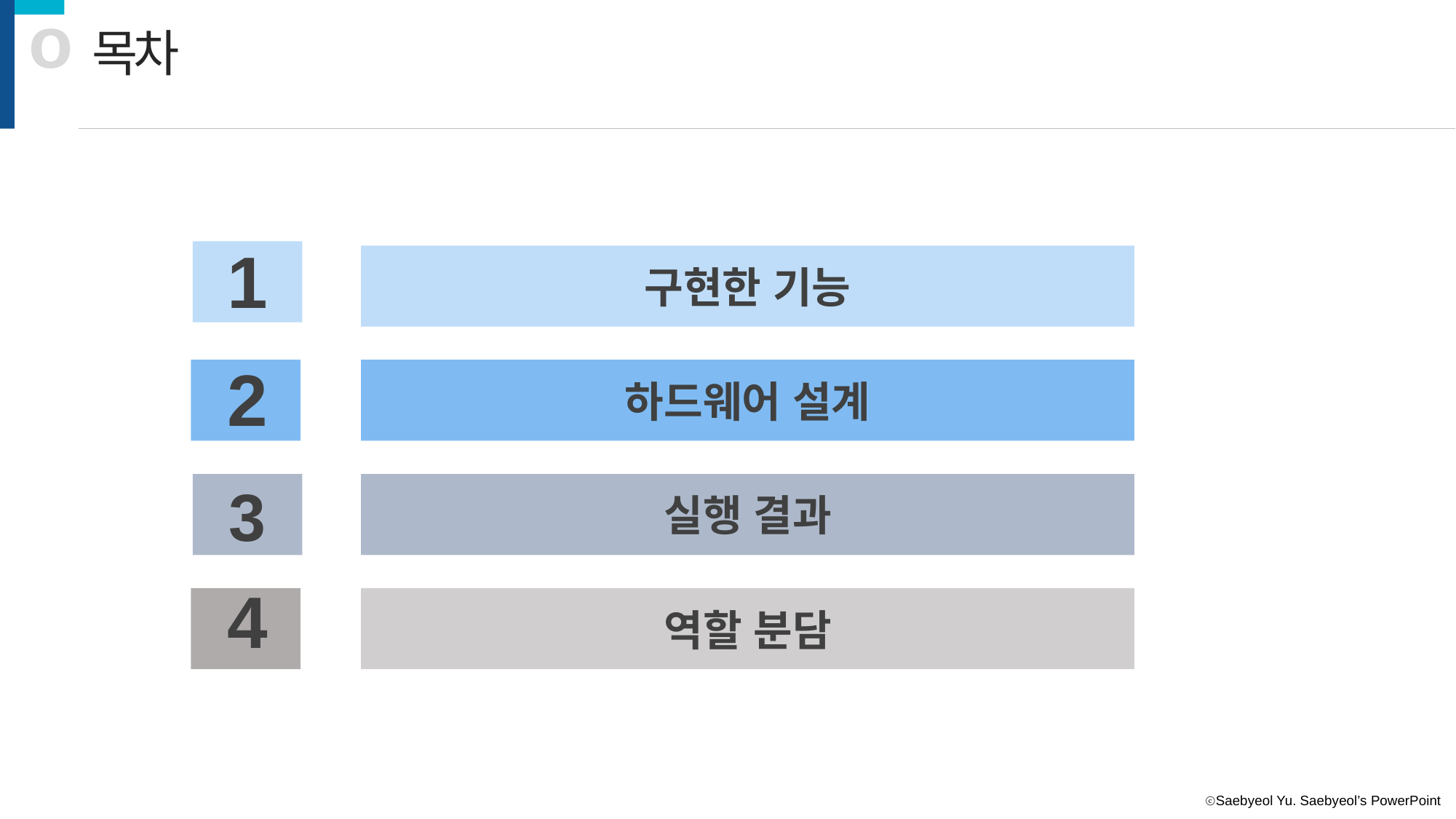

o
목차
1

구현한 기능
2

하드웨어 설계
3
실행 결과
4

역할 분담